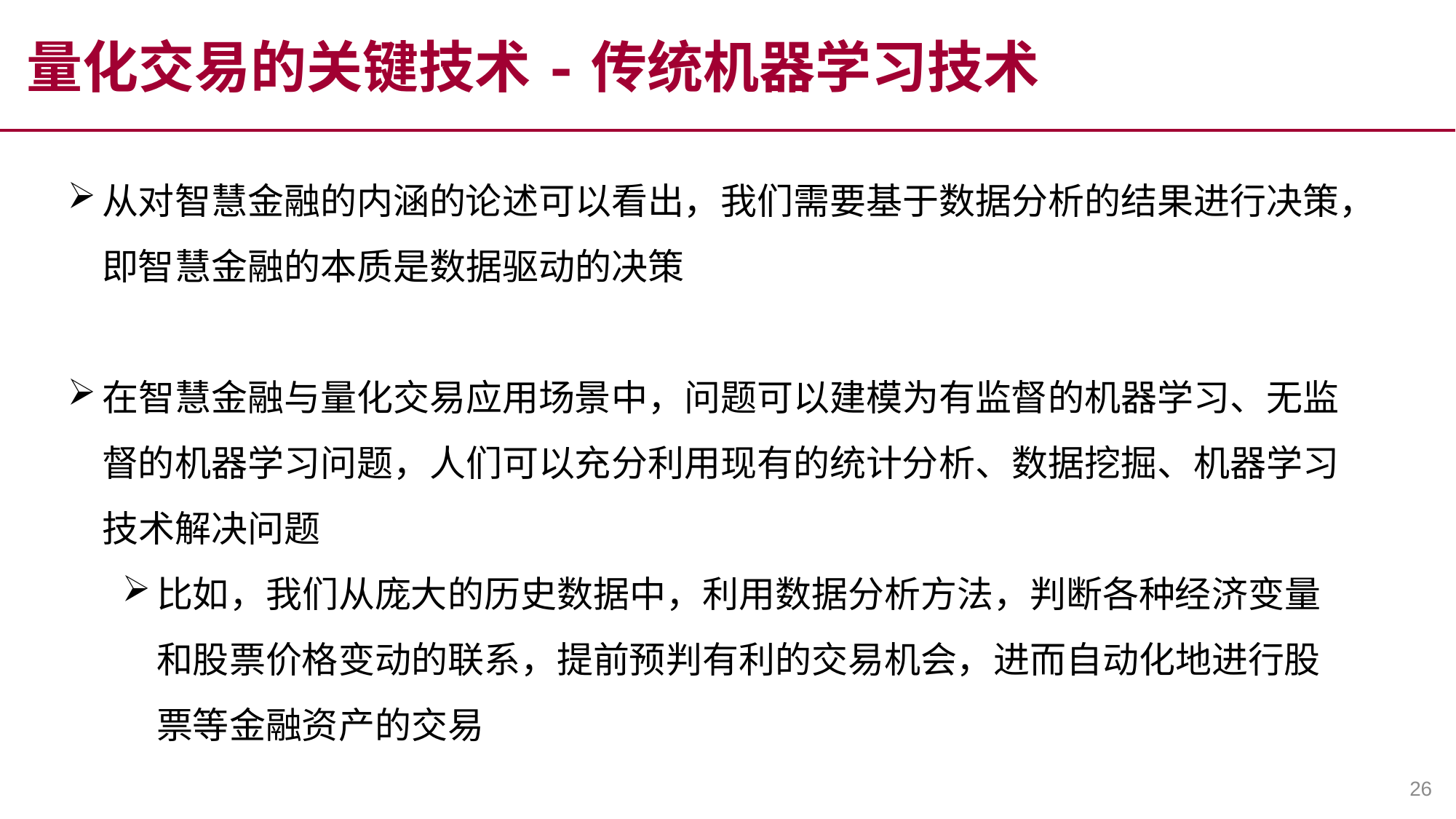

量化交易的关键技术-传统机器学习技术
从对智慧金融的内涵的论述可以看出，我们需要基于数据分析的结果进行决策，即智慧金融的本质是数据驱动的决策

在智慧金融与量化交易应用场景中，问题可以建模为有监督的机器学习、无监督的机器学习问题，人们可以充分利用现有的统计分析、数据挖掘、机器学习技术解决问题
比如，我们从庞大的历史数据中，利用数据分析方法，判断各种经济变量和股票价格变动的联系，提前预判有利的交易机会，进而自动化地进行股票等金融资产的交易

26